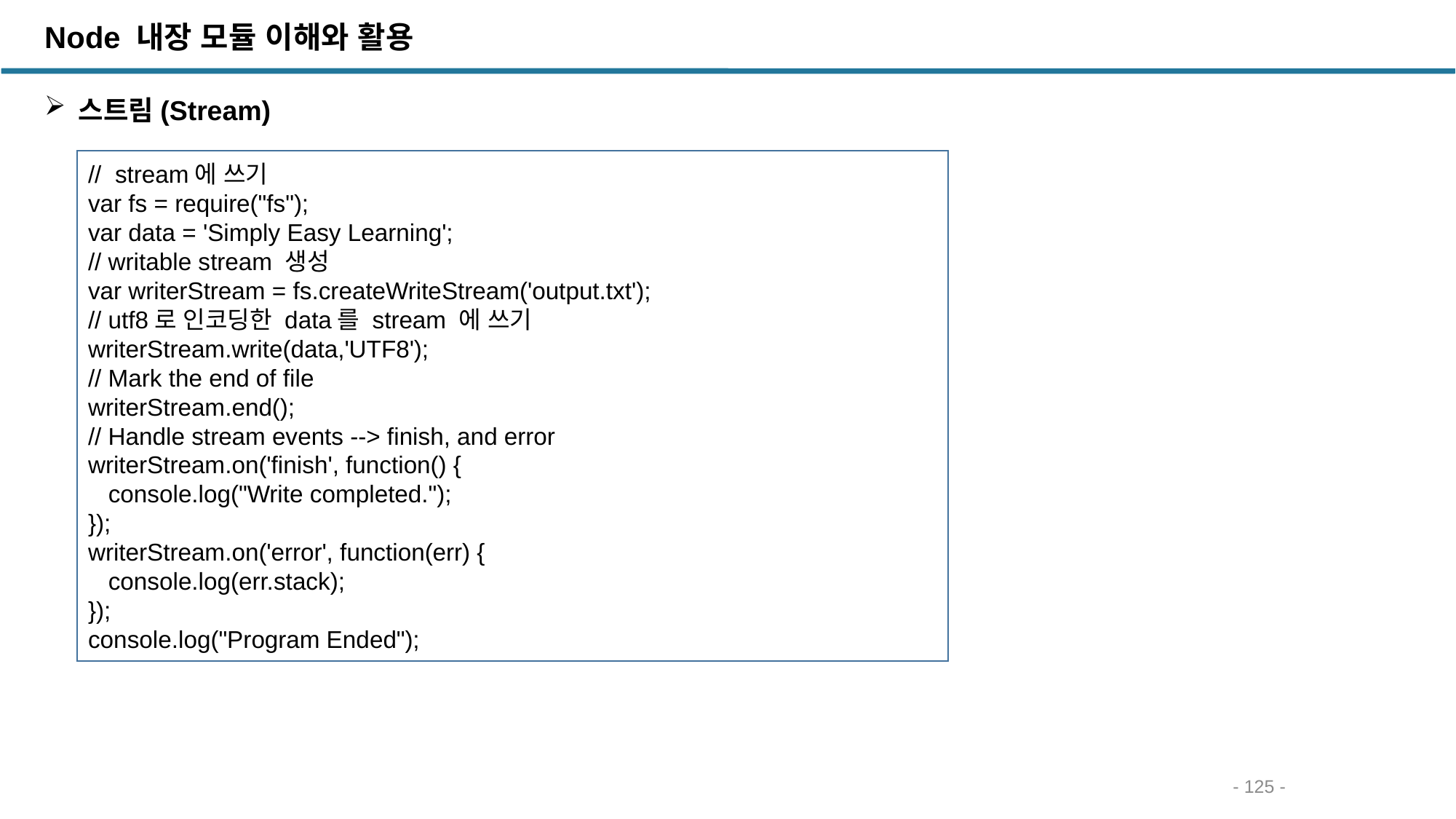

Node 내장 모듈 이해와 활용
스트림(Stream)
//  stream에 쓰기
var fs = require("fs");
var data = 'Simply Easy Learning';
// writable stream 생성
var writerStream = fs.createWriteStream('output.txt');
// utf8로 인코딩한 data를 stream 에 쓰기
writerStream.write(data,'UTF8');
// Mark the end of file
writerStream.end();
// Handle stream events --> finish, and error
writerStream.on('finish', function() {
   console.log("Write completed.");
});
writerStream.on('error', function(err) {
   console.log(err.stack);
});
console.log("Program Ended");
- 125 -